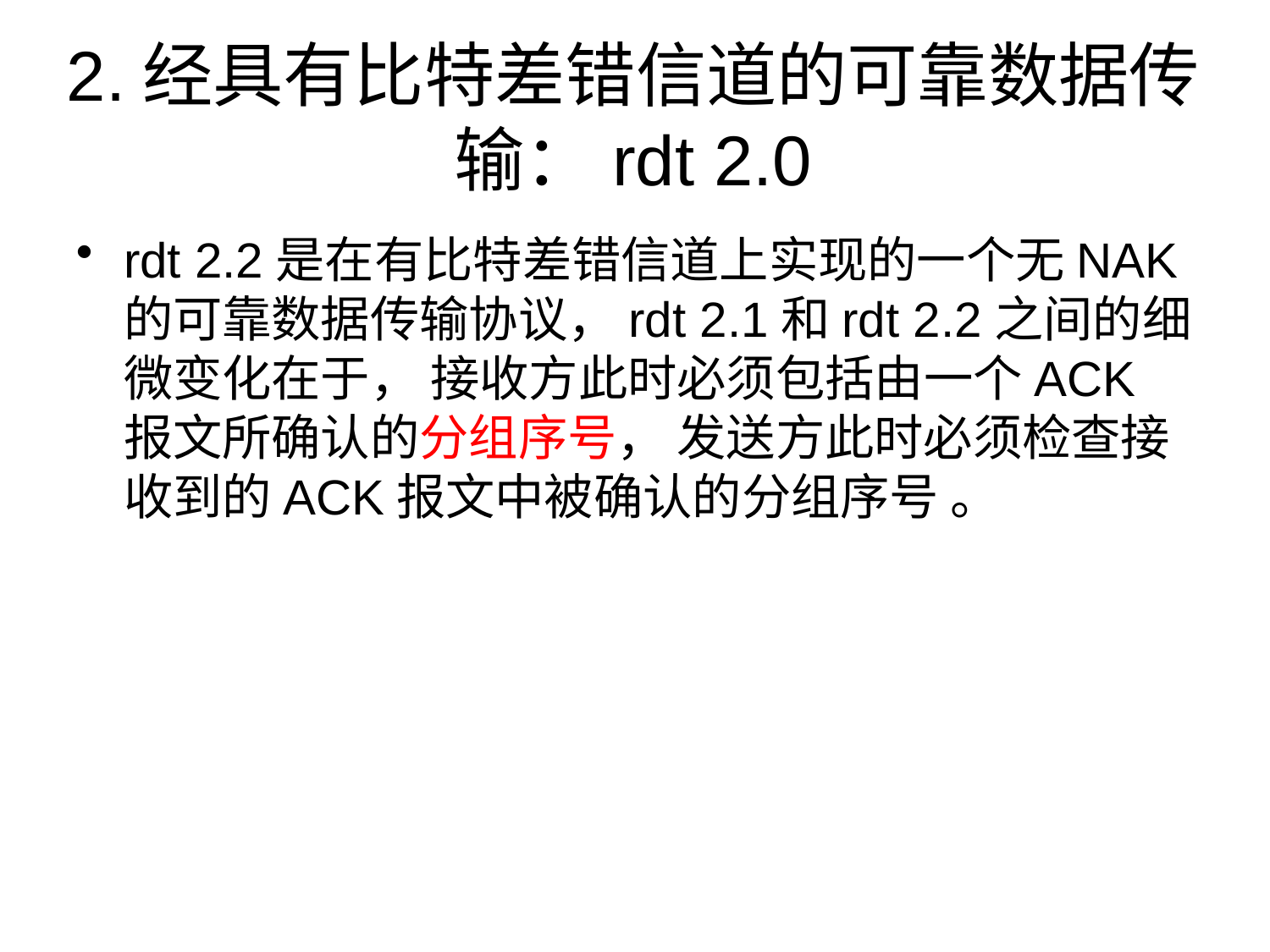

# 2.经具有比特差错信道的可靠数据传输：rdt 2.0
rdt 2.2是在有比特差错信道上实现的一个无NAK的可靠数据传输协议，rdt 2.1和rdt 2.2之间的细微变化在于， 接收方此时必须包括由一个ACK报文所确认的分组序号， 发送方此时必须检查接收到的ACK报文中被确认的分组序号 。